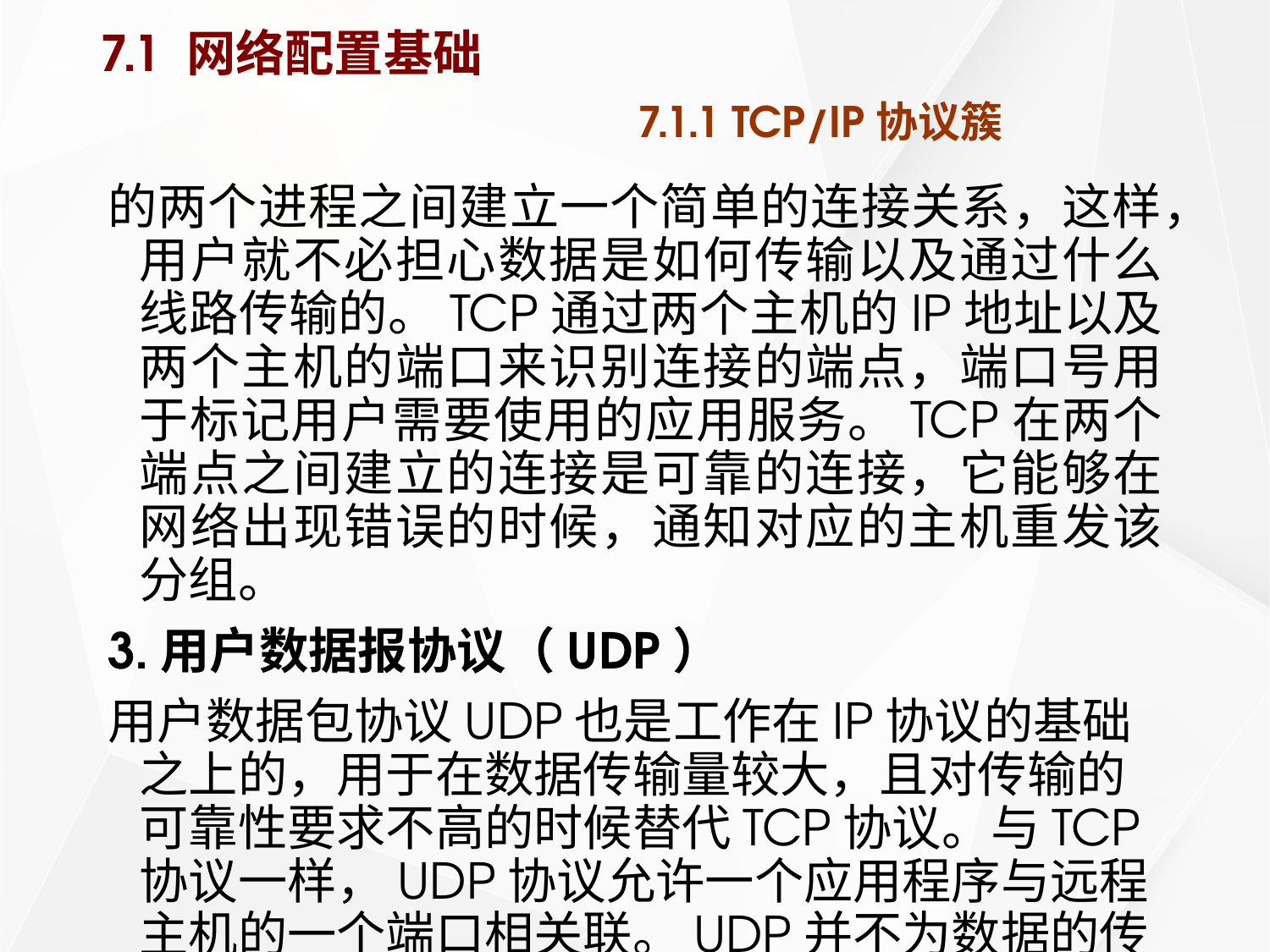

# 7.1 网络配置基础 7.1.1 TCP/IP协议簇
的两个进程之间建立一个简单的连接关系，这样，用户就不必担心数据是如何传输以及通过什么线路传输的。TCP通过两个主机的IP地址以及两个主机的端口来识别连接的端点，端口号用于标记用户需要使用的应用服务。TCP在两个端点之间建立的连接是可靠的连接，它能够在网络出现错误的时候，通知对应的主机重发该分组。
3.用户数据报协议（UDP）
用户数据包协议UDP也是工作在IP协议的基础之上的，用于在数据传输量较大，且对传输的可靠性要求不高的时候替代TCP协议。与TCP协议一样，UDP协议允许一个应用程序与远程主机的一个端口相关联。UDP并不为数据的传输创建一个连接，而是直接向目标发送单个的数据报。
因为UDP才传输数据的过程中，并不对数据报的丢失和冲突进程检验，所以使用UDP协议进行数据传输的应用程序必须自行检查接收到的数据的完整性和正确性。